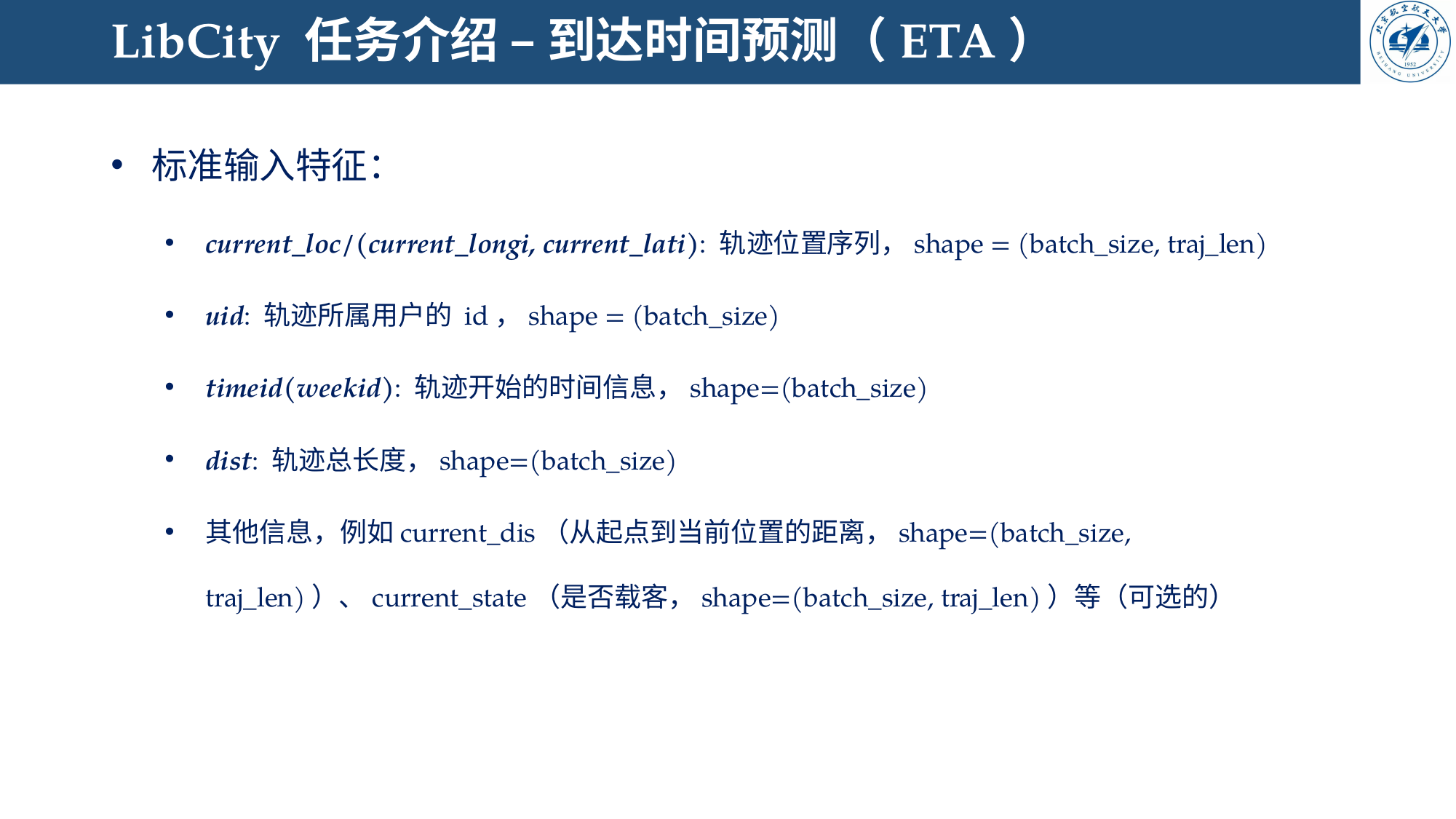

# LibCity 任务介绍 – 到达时间预测（ETA）
标准输入特征：
current_loc/(current_longi, current_lati): 轨迹位置序列，shape = (batch_size, traj_len)
uid: 轨迹所属用户的 id，shape = (batch_size)
timeid(weekid): 轨迹开始的时间信息，shape=(batch_size)
dist: 轨迹总长度，shape=(batch_size)
其他信息，例如current_dis（从起点到当前位置的距离，shape=(batch_size, traj_len)）、current_state（是否载客，shape=(batch_size, traj_len)）等（可选的）